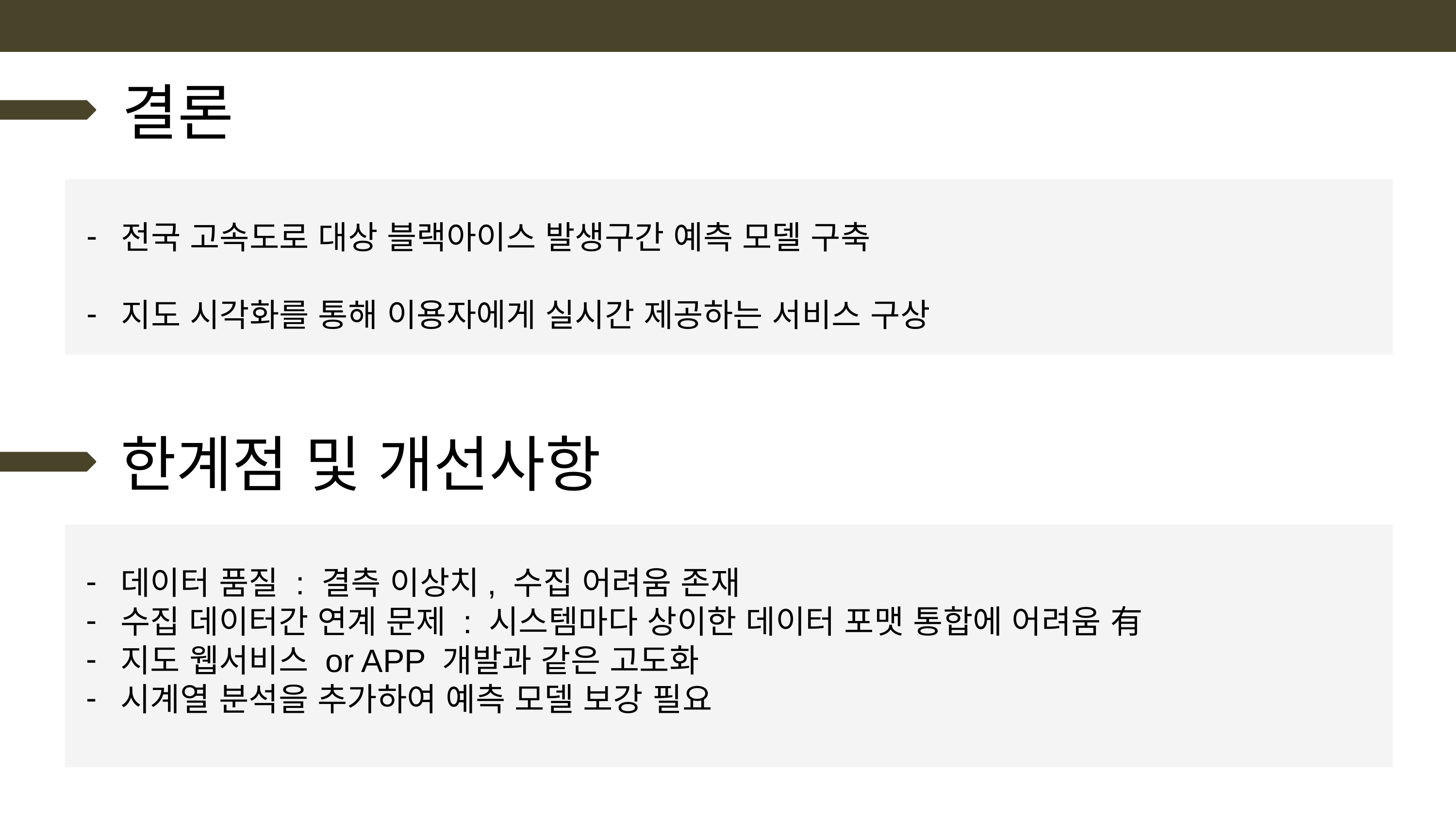

결론

전국 고속도로 대상 블랙아이스 발생구간 예측 모델 구축

지도 시각화를 통해 이용자에게 실시간 제공하는 서비스 구상

한계점 및 개선사항

데이터 품질 : 결측 이상치, 수집 어려움 존재
수집 데이터간 연계 문제 : 시스템마다 상이한 데이터 포맷 통합에 어려움 有
지도 웹서비스 or APP 개발과 같은 고도화
시계열 분석을 추가하여 예측 모델 보강 필요